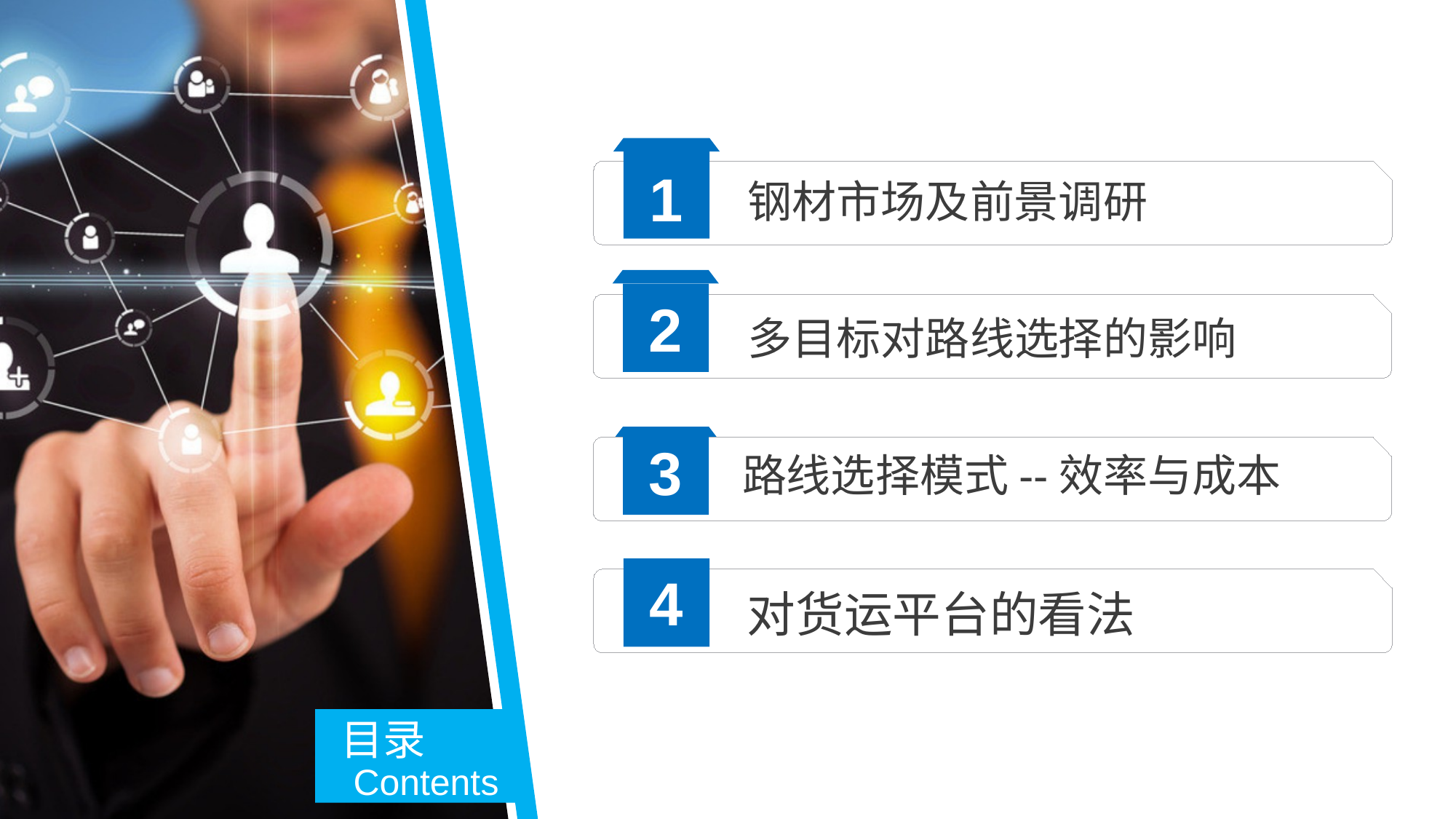

1

钢材市场及前景调研

2

多目标对路线选择的影响

3
路线选择模式--效率与成本

4
对货运平台的看法

目录

Contents